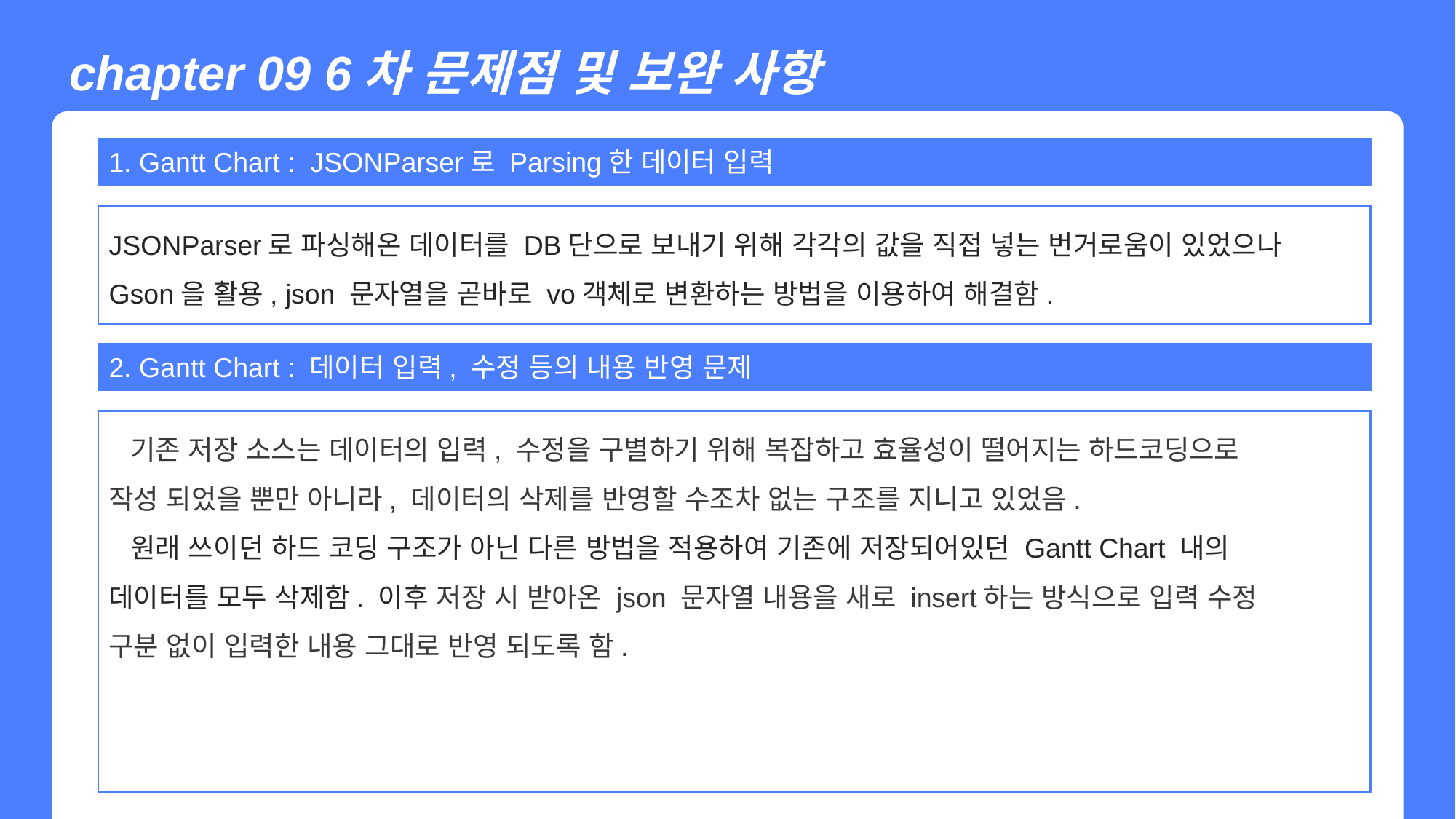

chapter 09 6차 문제점 및 보완 사항
1. Gantt Chart :  JSONParser로 Parsing한 데이터 입력
JSONParser로 파싱해온 데이터를 DB단으로 보내기 위해 각각의 값을 직접 넣는 번거로움이 있었으나
Gson을 활용, json 문자열을 곧바로 vo객체로 변환하는 방법을 이용하여 해결함.
2. Gantt Chart : 데이터 입력, 수정 등의 내용 반영 문제
  기존 저장 소스는 데이터의 입력, 수정을 구별하기 위해 복잡하고 효율성이 떨어지는 하드코딩으로
작성 되었을 뿐만 아니라, 데이터의 삭제를 반영할 수조차 없는 구조를 지니고 있었음.
  원래 쓰이던 하드 코딩 구조가 아닌 다른 방법을 적용하여 기존에 저장되어있던 Gantt Chart 내의
데이터를 모두 삭제함. 이후 저장 시 받아온 json 문자열 내용을 새로 insert하는 방식으로 입력 수정
구분 없이 입력한 내용 그대로 반영 되도록 함.